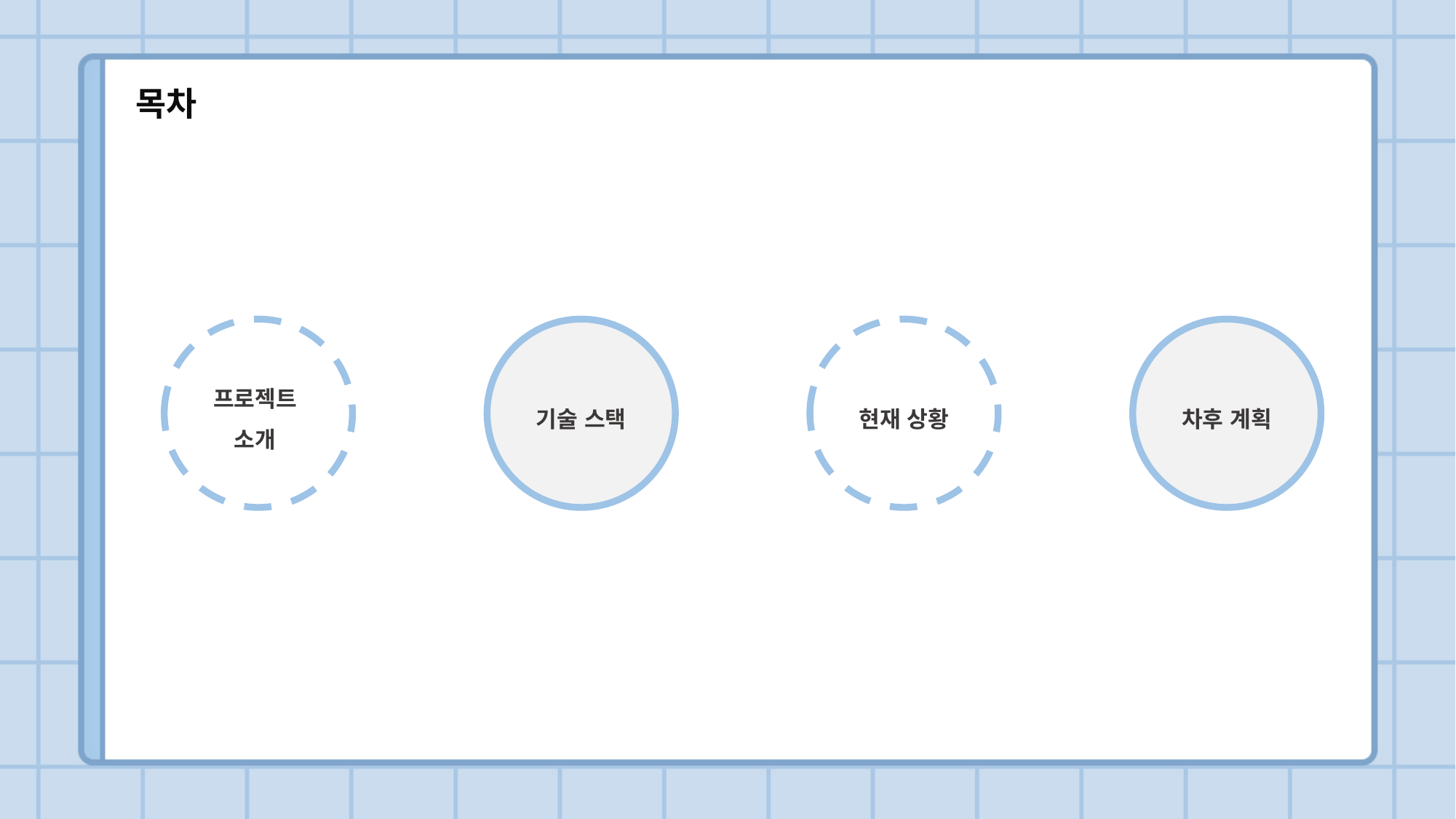

목차

프로젝트
소개
기술 스택
현재 상황
차후 계획